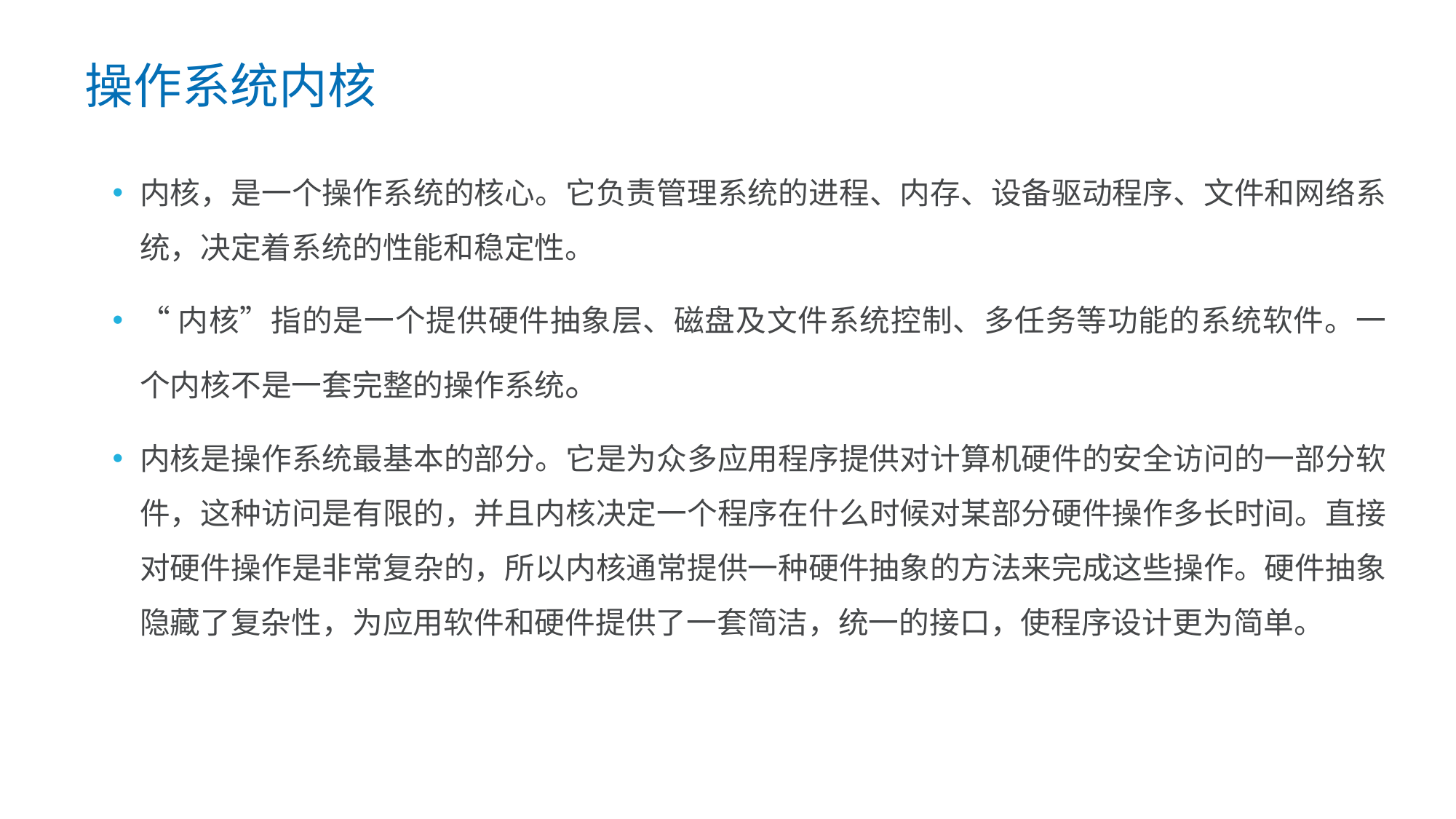

操作系统内核
内核，是一个操作系统的核心。它负责管理系统的进程、内存、设备驱动程序、文件和网络系统，决定着系统的性能和稳定性。
“内核”指的是一个提供硬件抽象层、磁盘及文件系统控制、多任务等功能的系统软件。一个内核不是一套完整的操作系统。
内核是操作系统最基本的部分。它是为众多应用程序提供对计算机硬件的安全访问的一部分软件，这种访问是有限的，并且内核决定一个程序在什么时候对某部分硬件操作多长时间。直接对硬件操作是非常复杂的，所以内核通常提供一种硬件抽象的方法来完成这些操作。硬件抽象隐藏了复杂性，为应用软件和硬件提供了一套简洁，统一的接口，使程序设计更为简单。